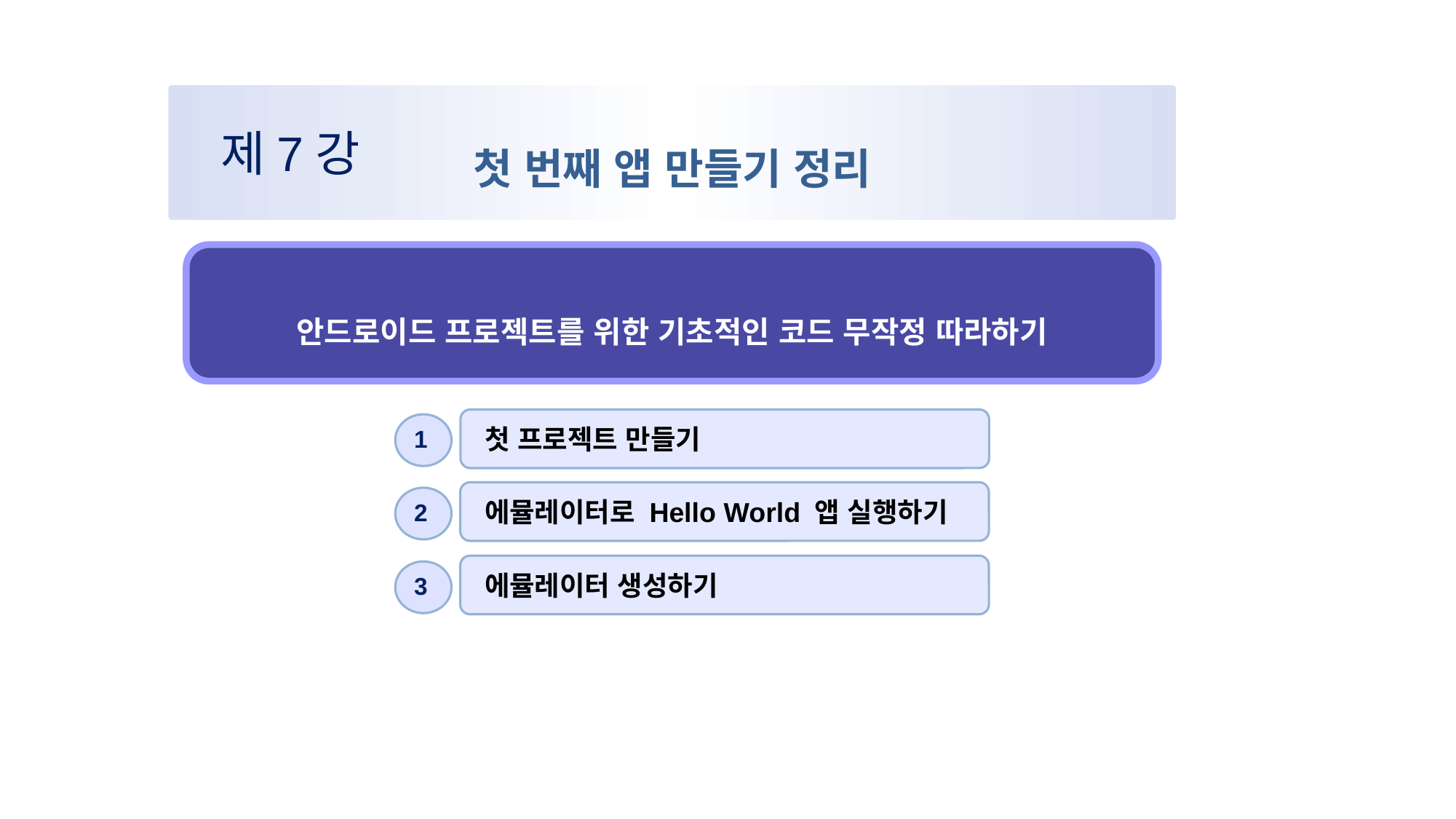

첫 번째 앱 만들기 정리
제7강
안드로이드 프로젝트를 위한 기초적인 코드 무작정 따라하기
첫 프로젝트 만들기
1
에뮬레이터로 Hello World 앱 실행하기
2
에뮬레이터 생성하기
3